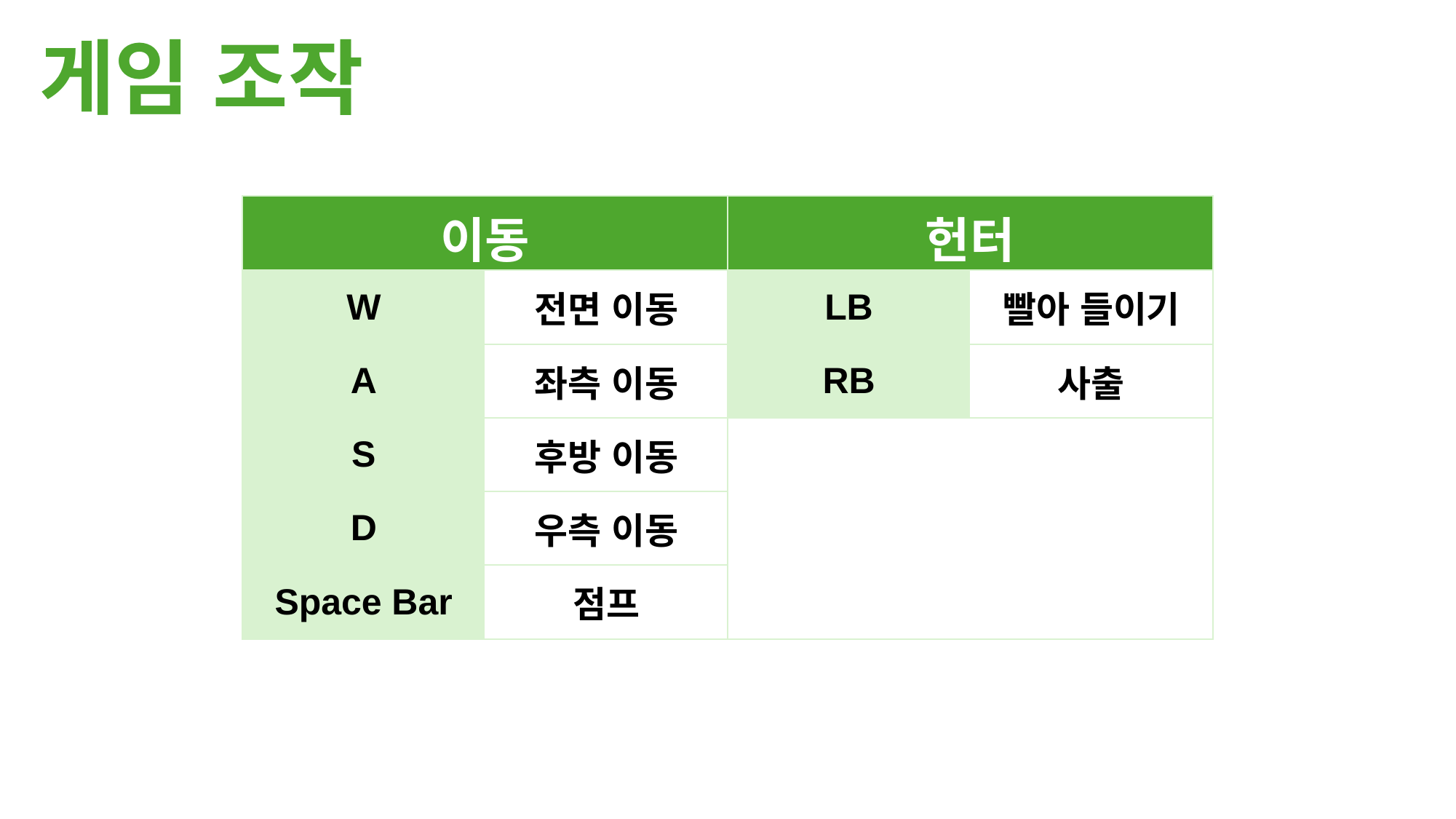

게임 조작
| 이동 |  | 헌터 |  |
| --- | --- | --- | --- |
| W | 전면 이동 | LB | 빨아 들이기 |
| A | 좌측 이동 | RB | 사출 |
| S | 후방 이동 |  |  |
| D | 우측 이동 |  |  |
| Space Bar | 점프 |  |  |